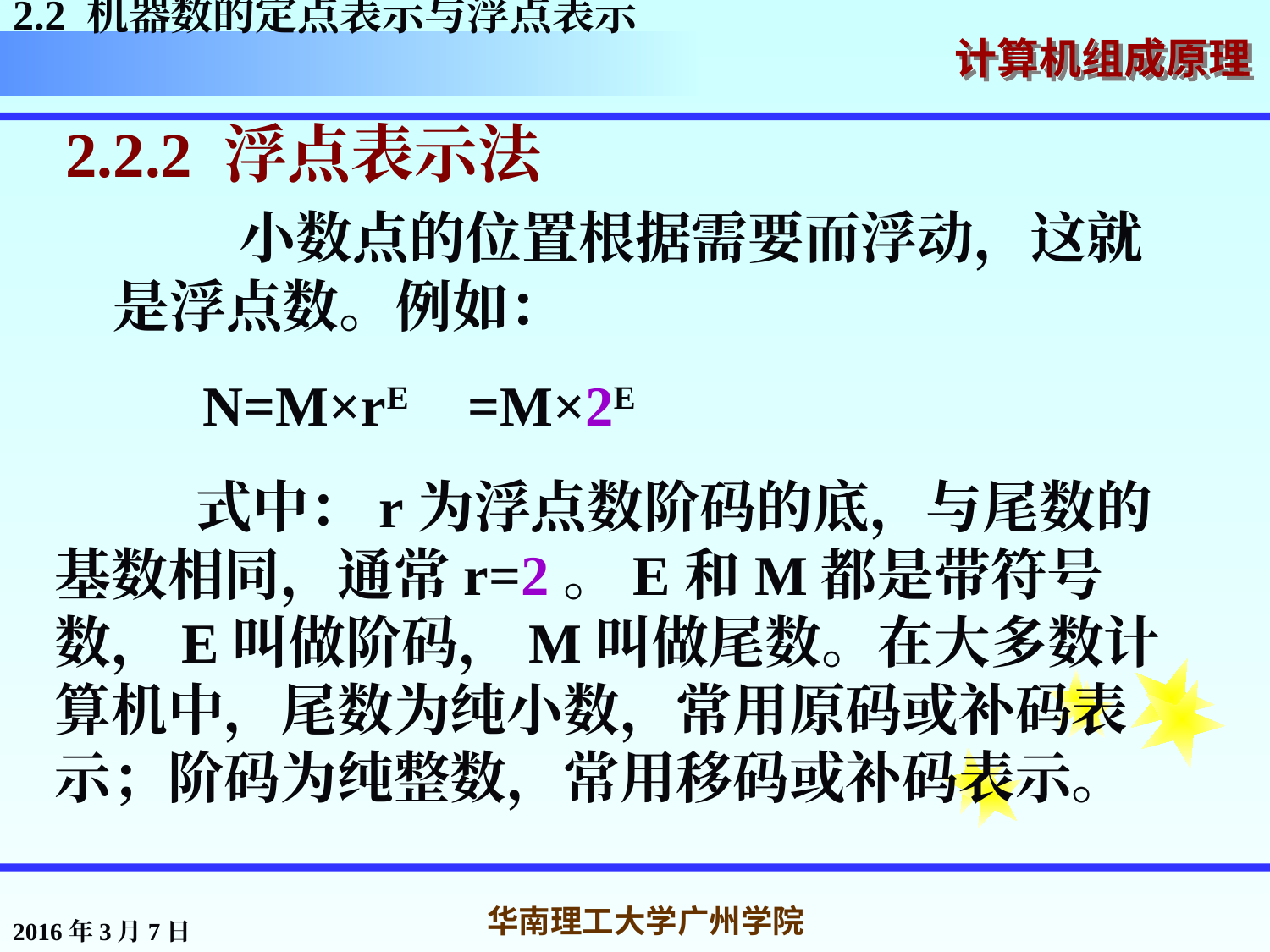

2.2 机器数的定点表示与浮点表示
2.2.2 浮点表示法
          小数点的位置根据需要而浮动，这就是浮点数。例如：
N=M×rE
=M×2E
         式中：r为浮点数阶码的底，与尾数的基数相同，通常r=2。E和M都是带符号数，E叫做阶码，M叫做尾数。在大多数计算机中，尾数为纯小数，常用原码或补码表示；阶码为纯整数，常用移码或补码表示。
2016年3月7日
华南理工大学广州学院